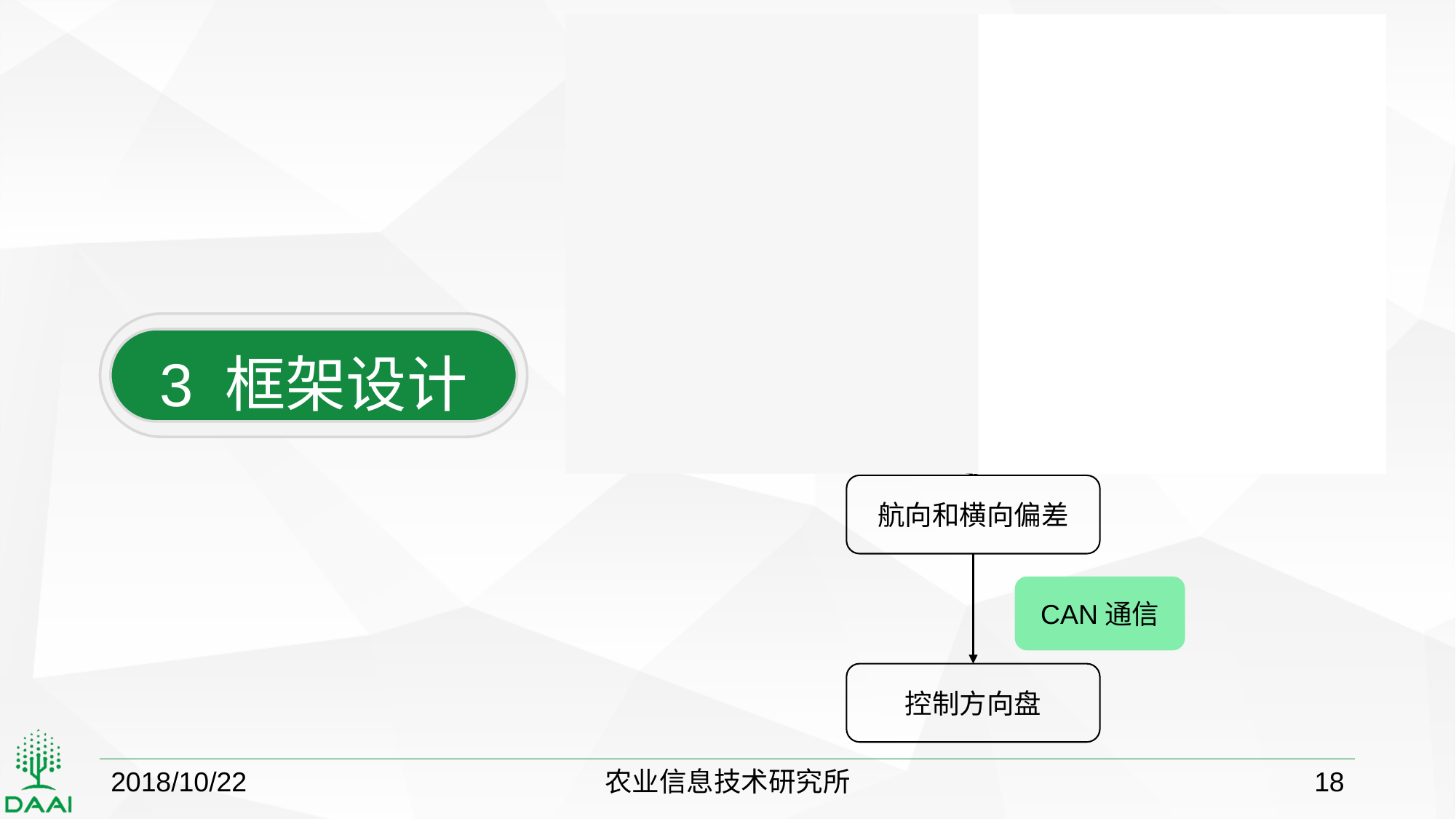

GPS
图像
图像处理
期望路径
作物行线

3 框架设计
当前坐标
投影变换
航向和横向偏差
CAN通信
控制方向盘
2018/10/22
农业信息技术研究所
18